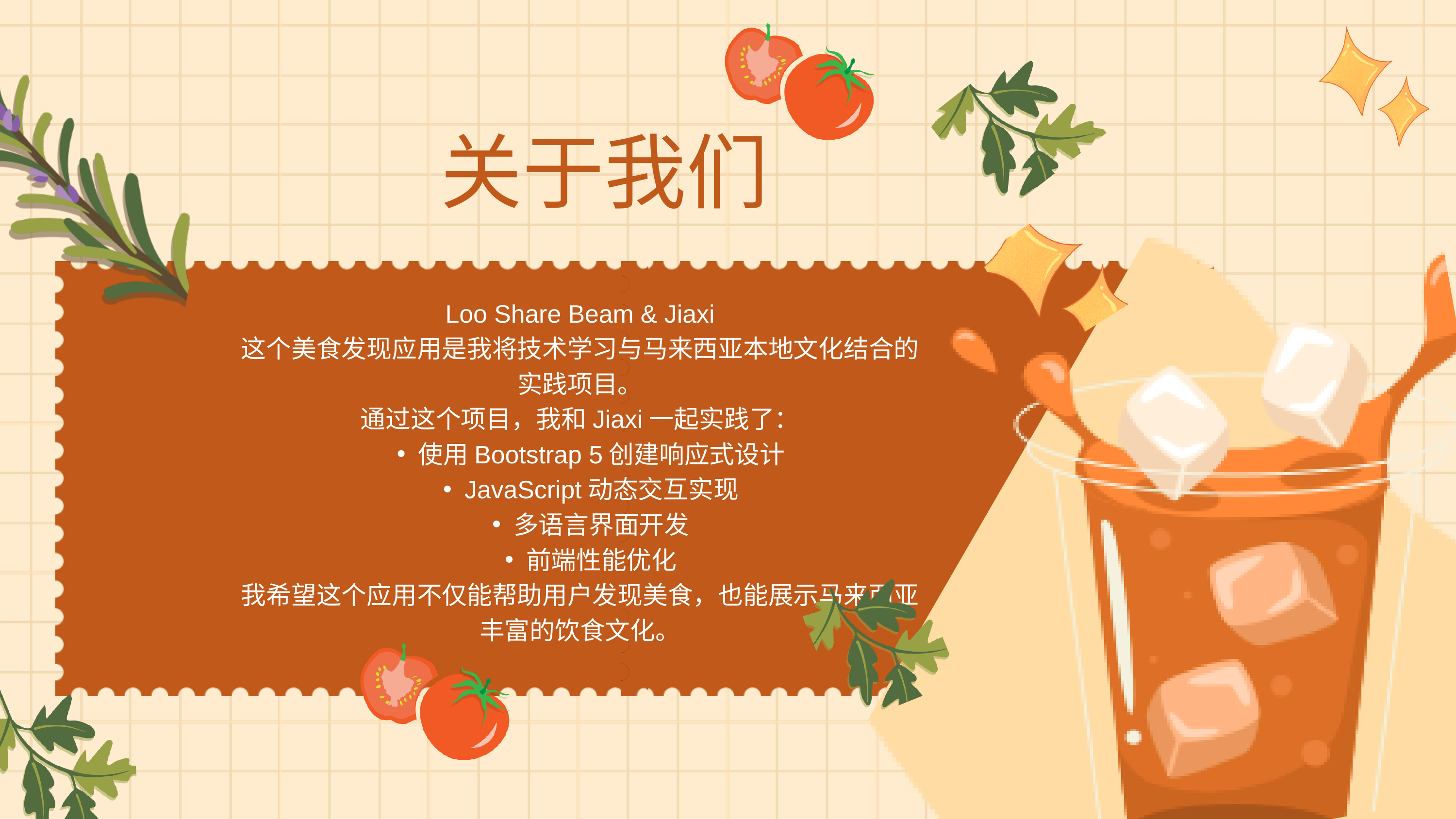

关于我们

Loo Share Beam & Jiaxi
这个美食发现应用是我将技术学习与马来西亚本地文化结合的实践项目。
通过这个项目，我和Jiaxi一起实践了：
使用Bootstrap 5创建响应式设计
JavaScript动态交互实现
多语言界面开发
前端性能优化
我希望这个应用不仅能帮助用户发现美食，也能展示马来西亚丰富的饮食文化。